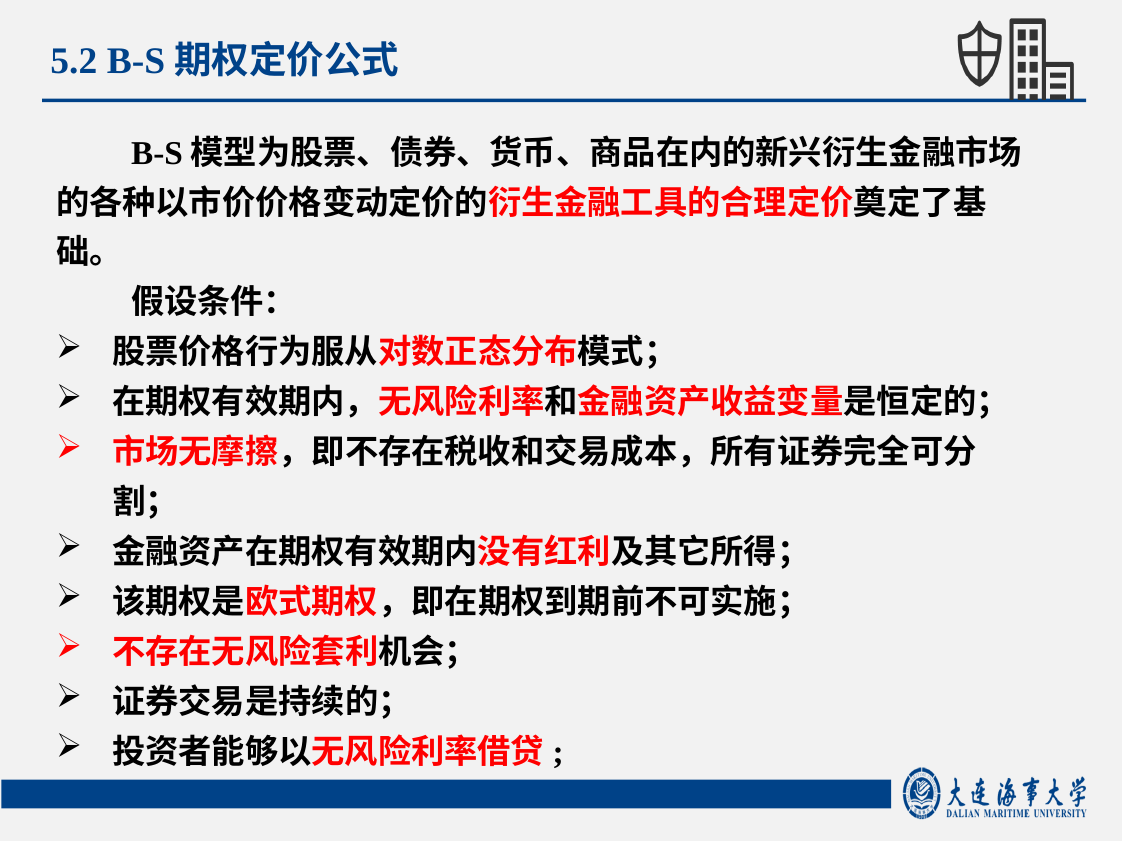

5.2 B-S期权定价公式
B-S模型为股票、债券、货币、商品在内的新兴衍生金融市场的各种以市价价格变动定价的衍生金融工具的合理定价奠定了基础。
假设条件：
股票价格行为服从对数正态分布模式；
在期权有效期内，无风险利率和金融资产收益变量是恒定的；
市场无摩擦，即不存在税收和交易成本，所有证券完全可分割；
金融资产在期权有效期内没有红利及其它所得；
该期权是欧式期权，即在期权到期前不可实施；
不存在无风险套利机会；
证券交易是持续的；
投资者能够以无风险利率借贷;